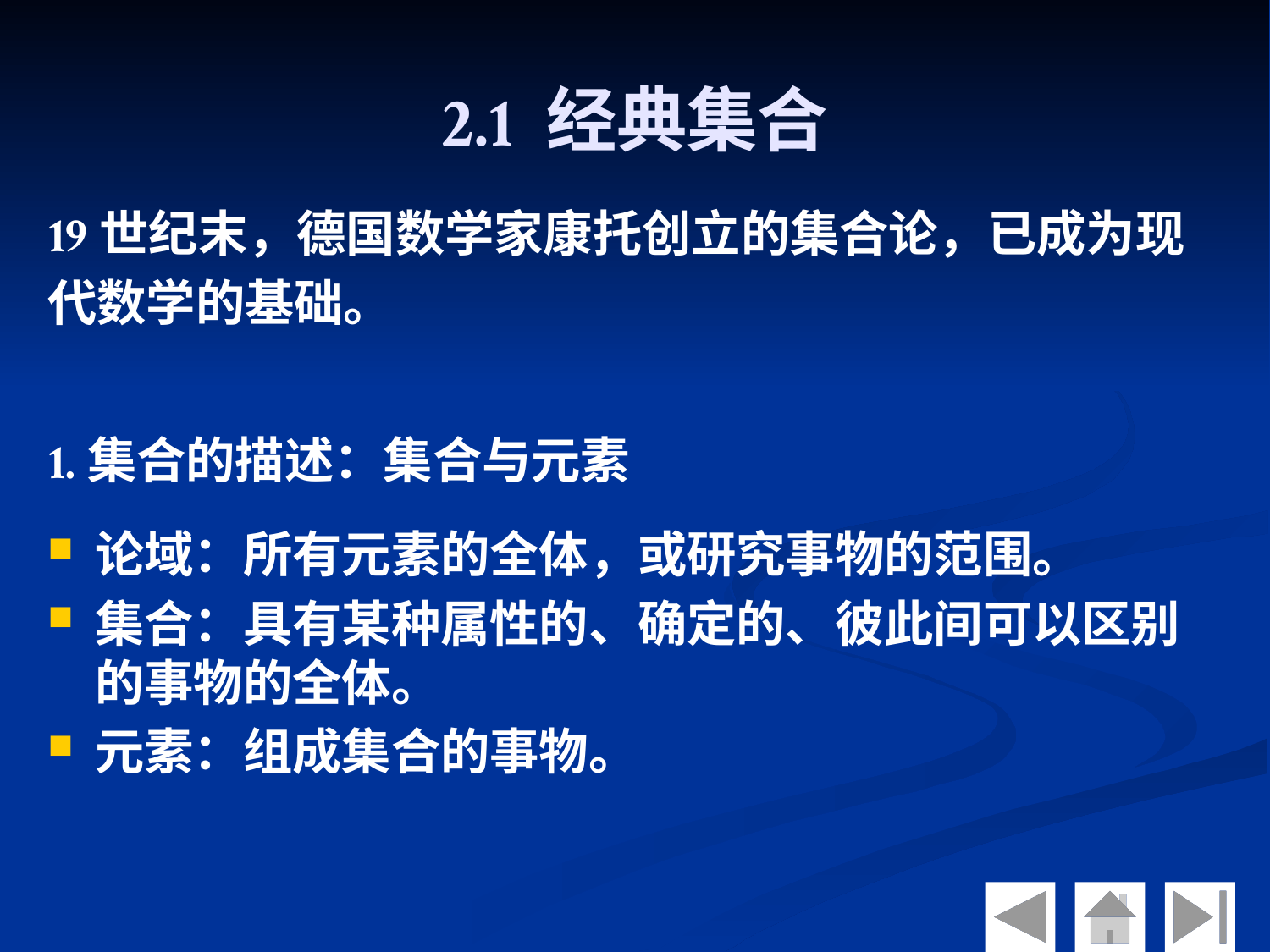

# 2.1 经典集合
19世纪末，德国数学家康托创立的集合论，已成为现
代数学的基础。

1.集合的描述：集合与元素

论域：所有元素的全体，或研究事物的范围。
集合：具有某种属性的、确定的、彼此间可以区别的事物的全体。
元素：组成集合的事物。